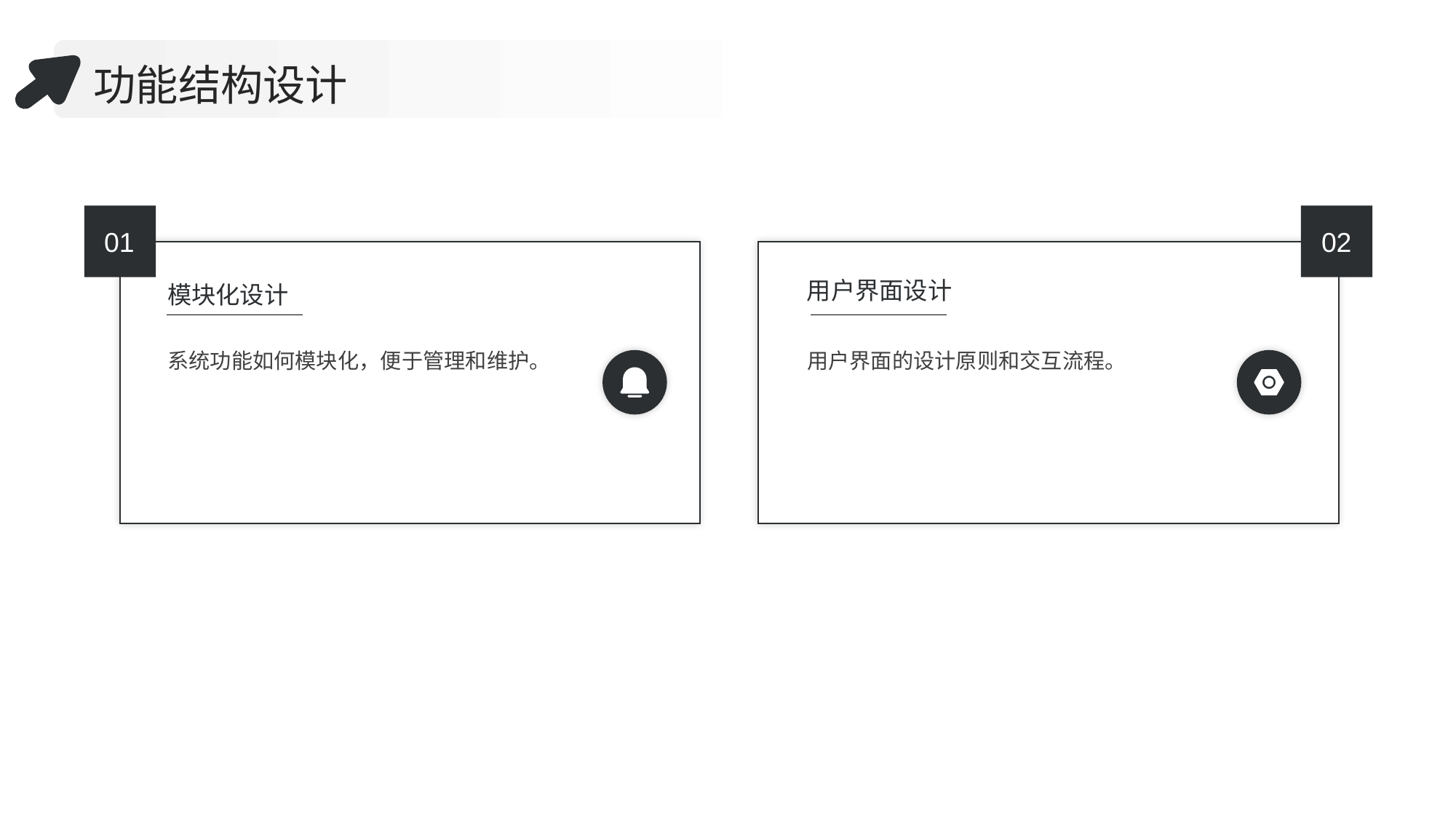

功能结构设计

01
02

模块化设计
用户界面设计
系统功能如何模块化，便于管理和维护。
用户界面的设计原则和交互流程。